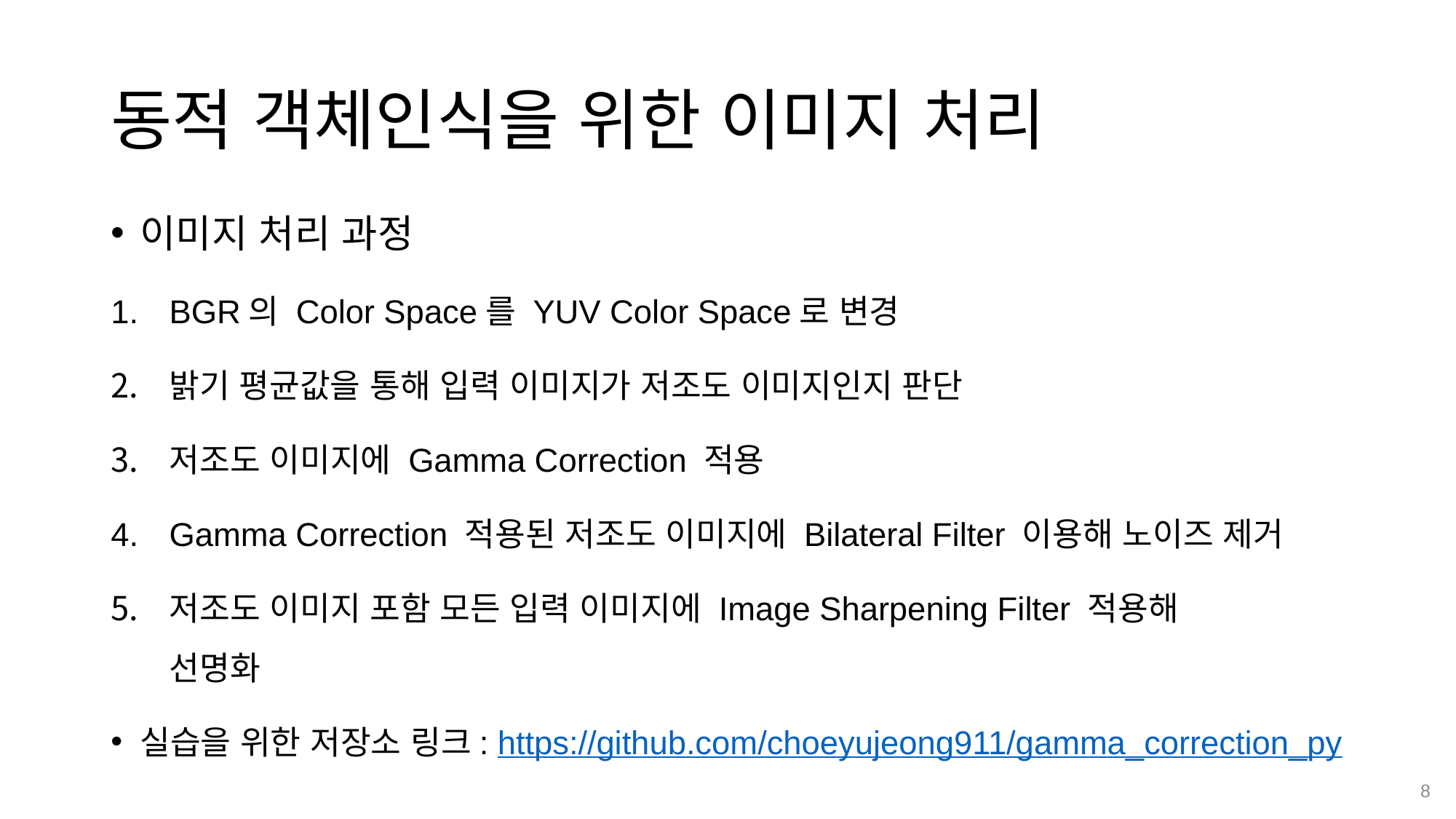

# 동적 객체인식을 위한 이미지 처리
이미지 처리 과정
BGR의 Color Space를 YUV Color Space로 변경
밝기 평균값을 통해 입력 이미지가 저조도 이미지인지 판단
저조도 이미지에 Gamma Correction 적용
Gamma Correction 적용된 저조도 이미지에 Bilateral Filter 이용해 노이즈 제거
저조도 이미지 포함 모든 입력 이미지에 Image Sharpening Filter 적용해
선명화
실습을 위한 저장소 링크: https://github.com/choeyujeong911/gamma_correction_py
8